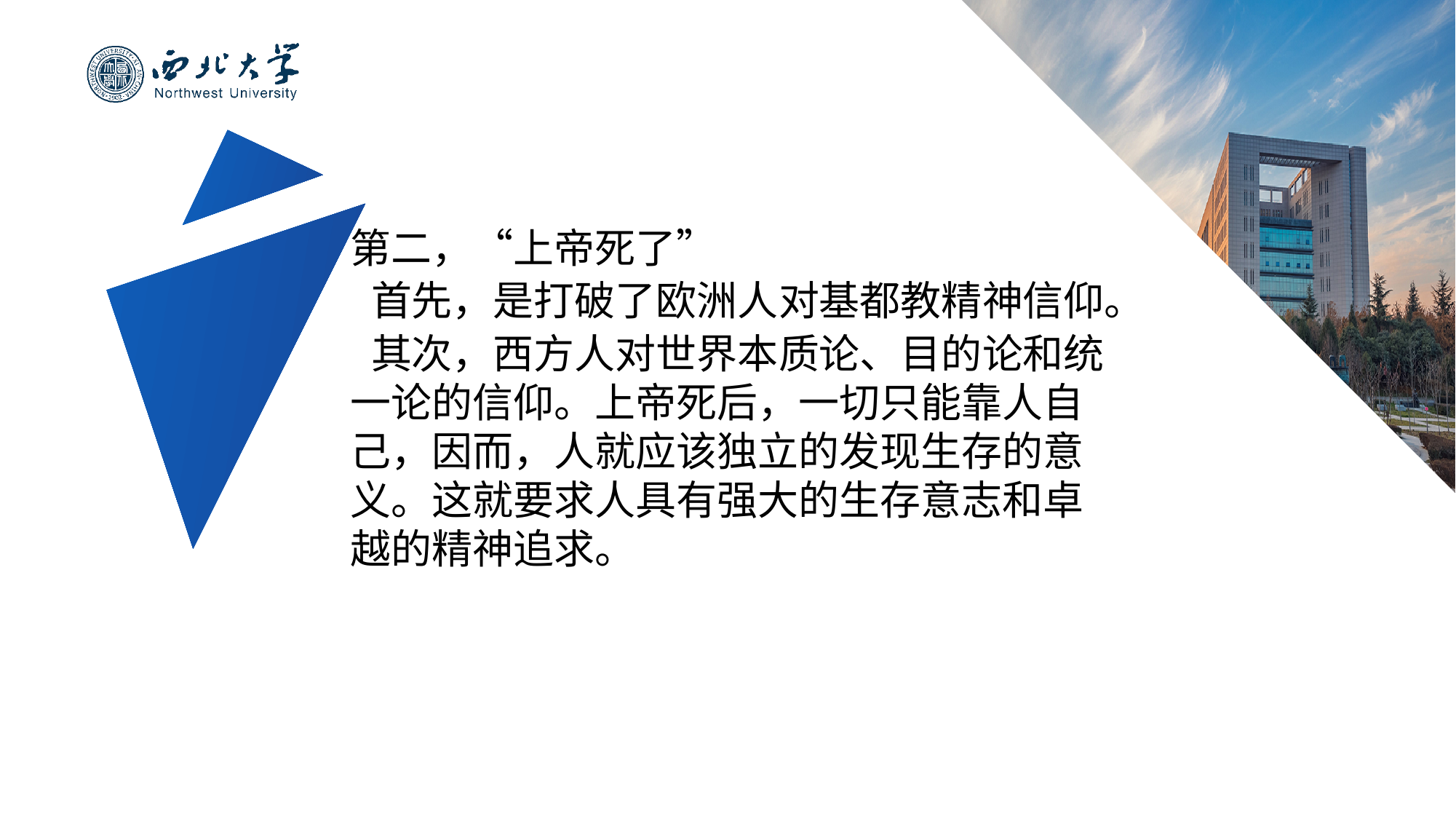

第二，“上帝死了”
  首先，是打破了欧洲人对基都教精神信仰。
  其次，西方人对世界本质论、目的论和统一论的信仰。上帝死后，一切只能靠人自己，因而，人就应该独立的发现生存的意义。这就要求人具有强大的生存意志和卓越的精神追求。